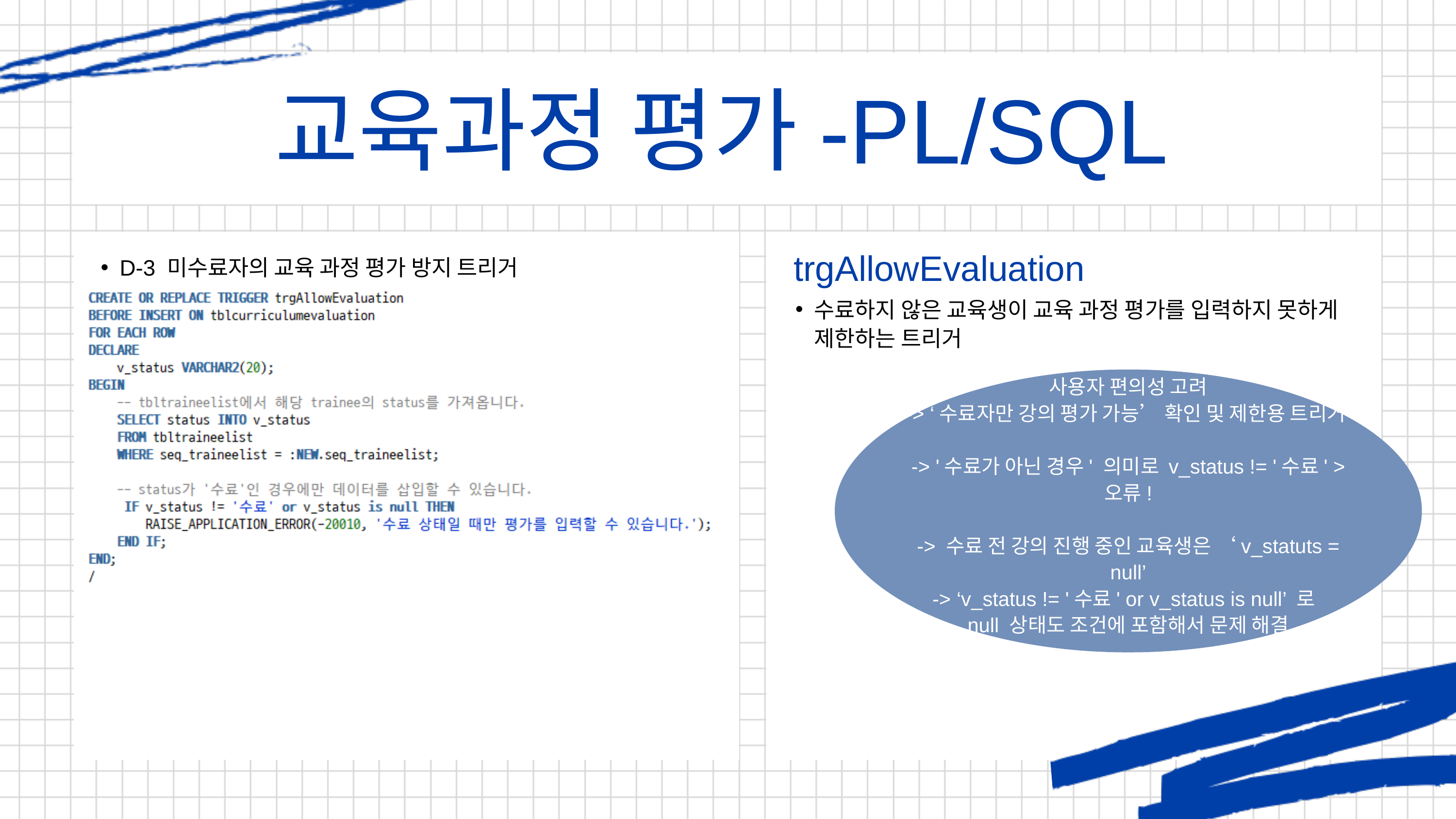

교육과정 평가-PL/SQL

trgAllowEvaluation
D-3 미수료자의 교육 과정 평가 방지 트리거

수료하지 않은 교육생이 교육 과정 평가를 입력하지 못하게 제한하는 트리거

사용자 편의성 고려
-> ‘수료자만 강의 평가 가능’ 확인 및 제한용 트리거?

-> '수료가 아닌 경우' 의미로 v_status != '수료' > 오류!

-> 수료 전 강의 진행 중인 교육생은 ‘v_statuts = null’
-> ‘v_status != '수료' or v_status is null’ 로
null 상태도 조건에 포함해서 문제 해결